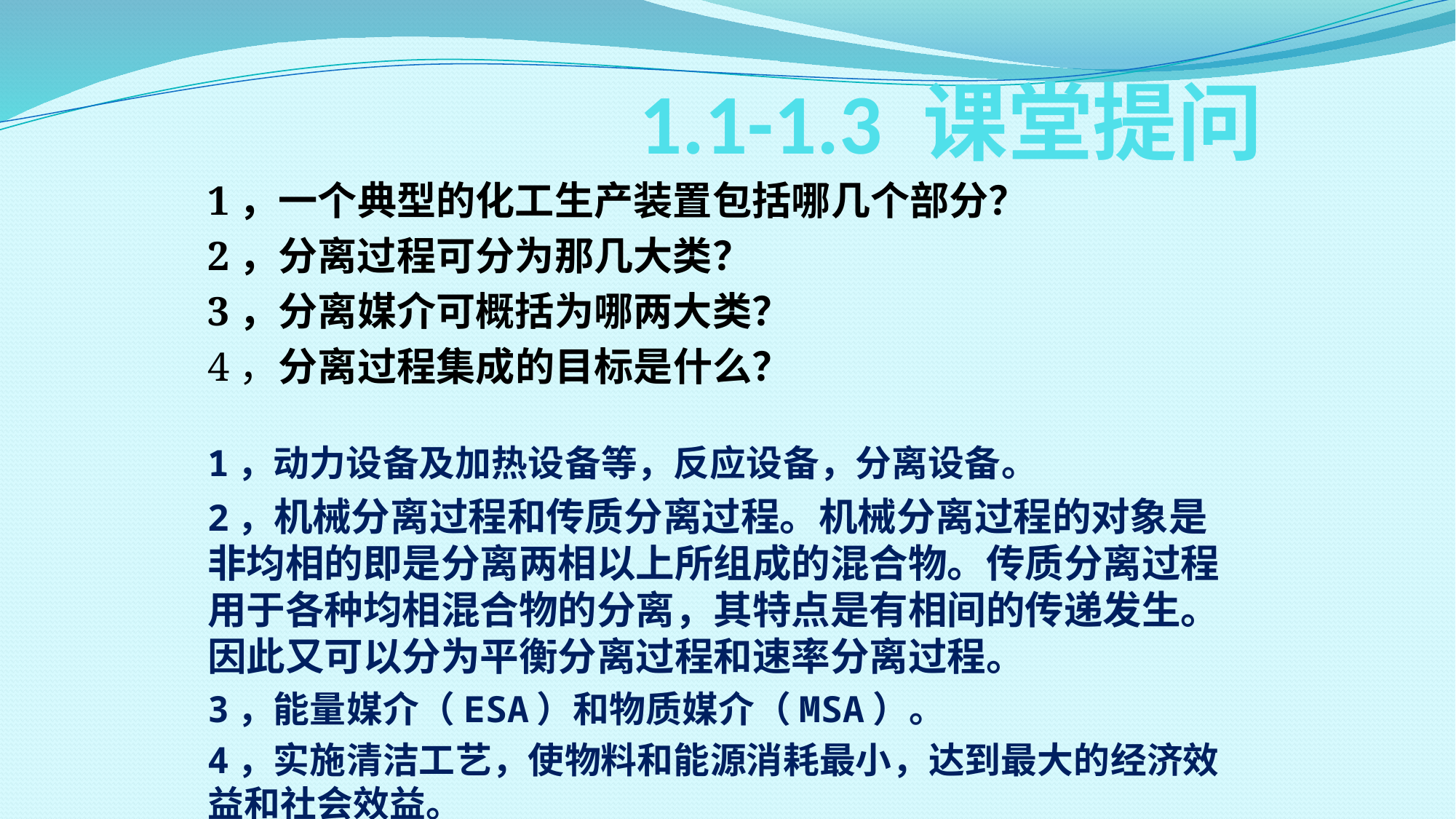

# 1.1-1.3 课堂提问
1，一个典型的化工生产装置包括哪几个部分？
2，分离过程可分为那几大类？
3，分离媒介可概括为哪两大类？
4，分离过程集成的目标是什么？

1，动力设备及加热设备等，反应设备，分离设备。
2，机械分离过程和传质分离过程。机械分离过程的对象是非均相的即是分离两相以上所组成的混合物。传质分离过程用于各种均相混合物的分离，其特点是有相间的传递发生。因此又可以分为平衡分离过程和速率分离过程。
3，能量媒介（ESA）和物质媒介（MSA）。
4，实施清洁工艺，使物料和能源消耗最小，达到最大的经济效益和社会效益。